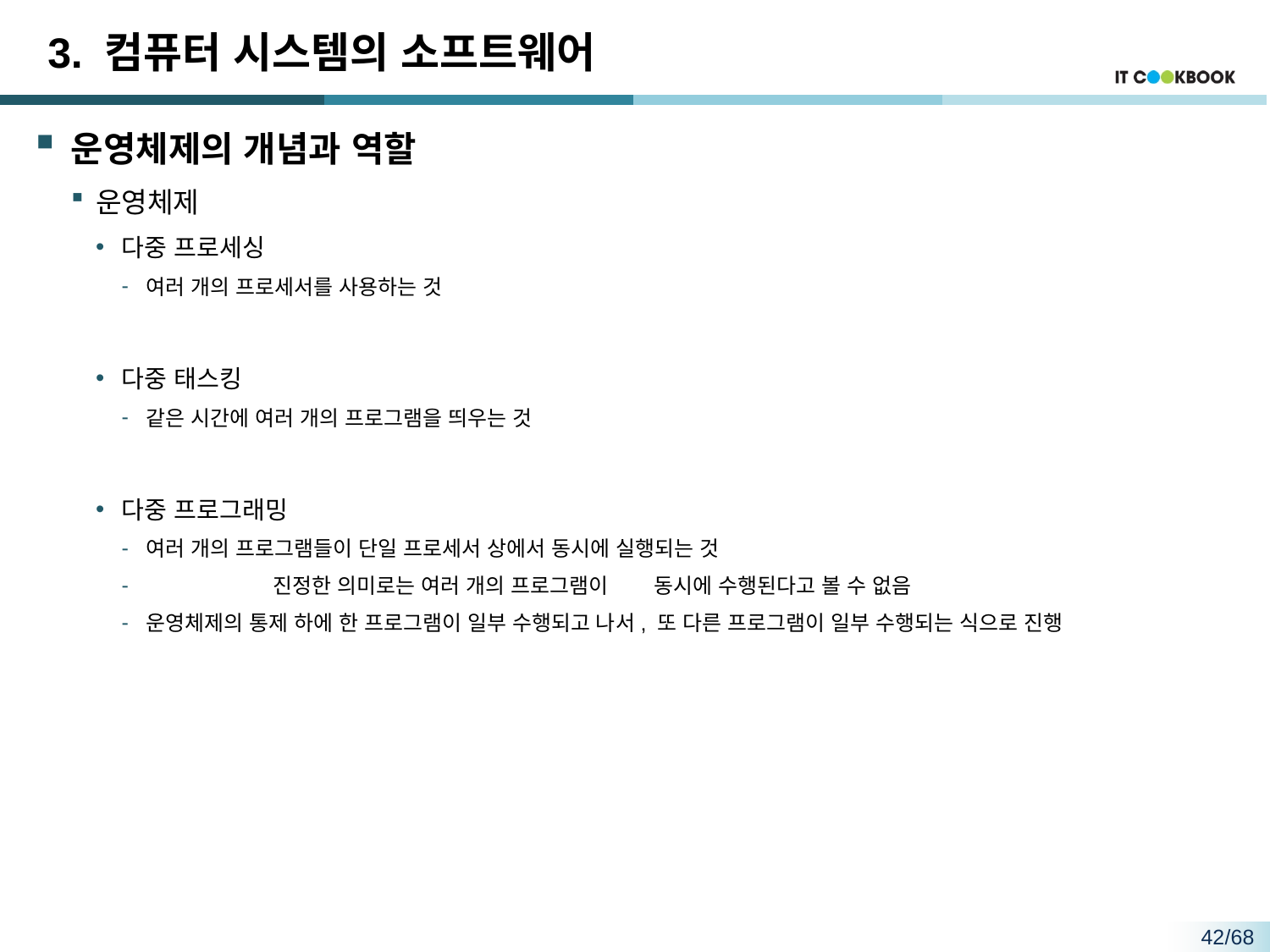

# 3. 컴퓨터 시스템의 소프트웨어
운영체제의 개념과 역할
운영체제
다중 프로세싱
여러 개의 프로세서를 사용하는 것

다중 태스킹
같은 시간에 여러 개의 프로그램을 띄우는 것

다중 프로그래밍
여러 개의 프로그램들이 단일 프로세서 상에서 동시에 실행되는 것
	진정한 의미로는 여러 개의 프로그램이	동시에 수행된다고 볼 수 없음
운영체제의 통제 하에 한 프로그램이 일부 수행되고 나서, 또 다른 프로그램이 일부 수행되는 식으로 진행